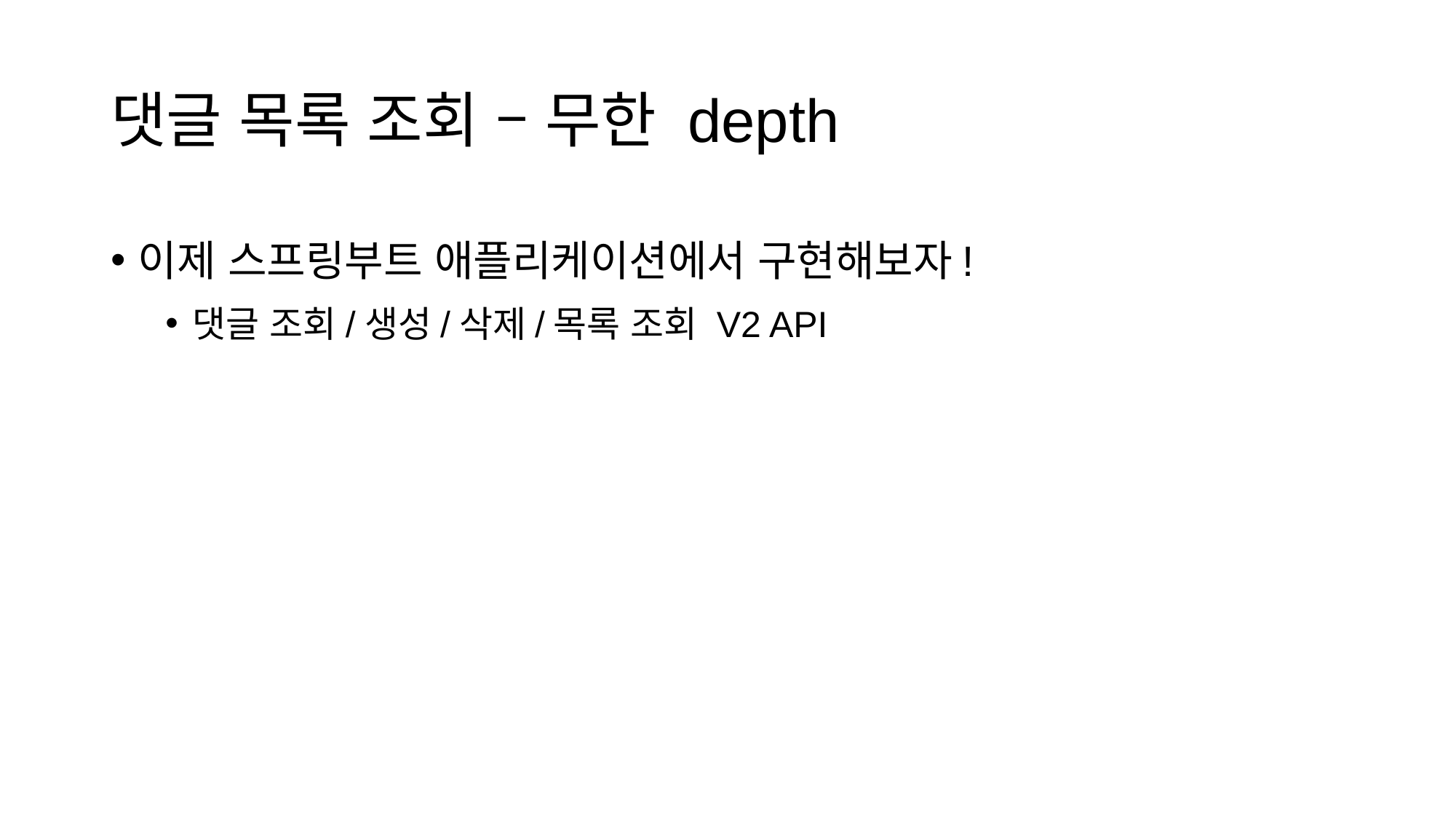

# 댓글 목록 조회 – 무한 depth
이제 스프링부트 애플리케이션에서 구현해보자!
댓글 조회/생성/삭제/목록 조회 V2 API